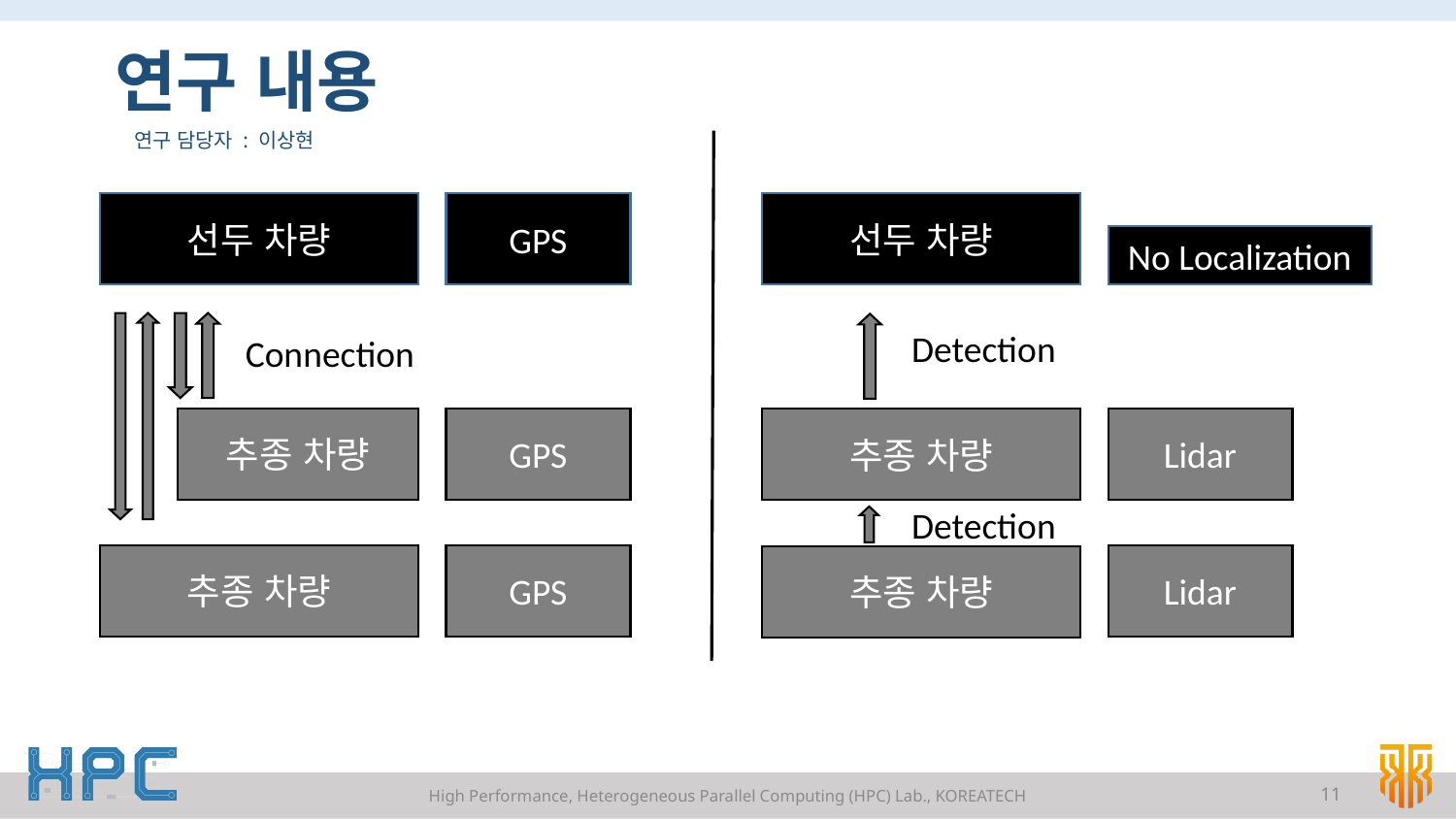

# 연구 내용
연구 담당자 : 이상현
선두 차량
GPS
선두 차량
No Localization

Detection
Connection
추종 차량
GPS
Lidar
추종 차량
Detection

추종 차량
GPS
Lidar
추종 차량
High Performance, Heterogeneous Parallel Computing (HPC) Lab., KOREATECH
11